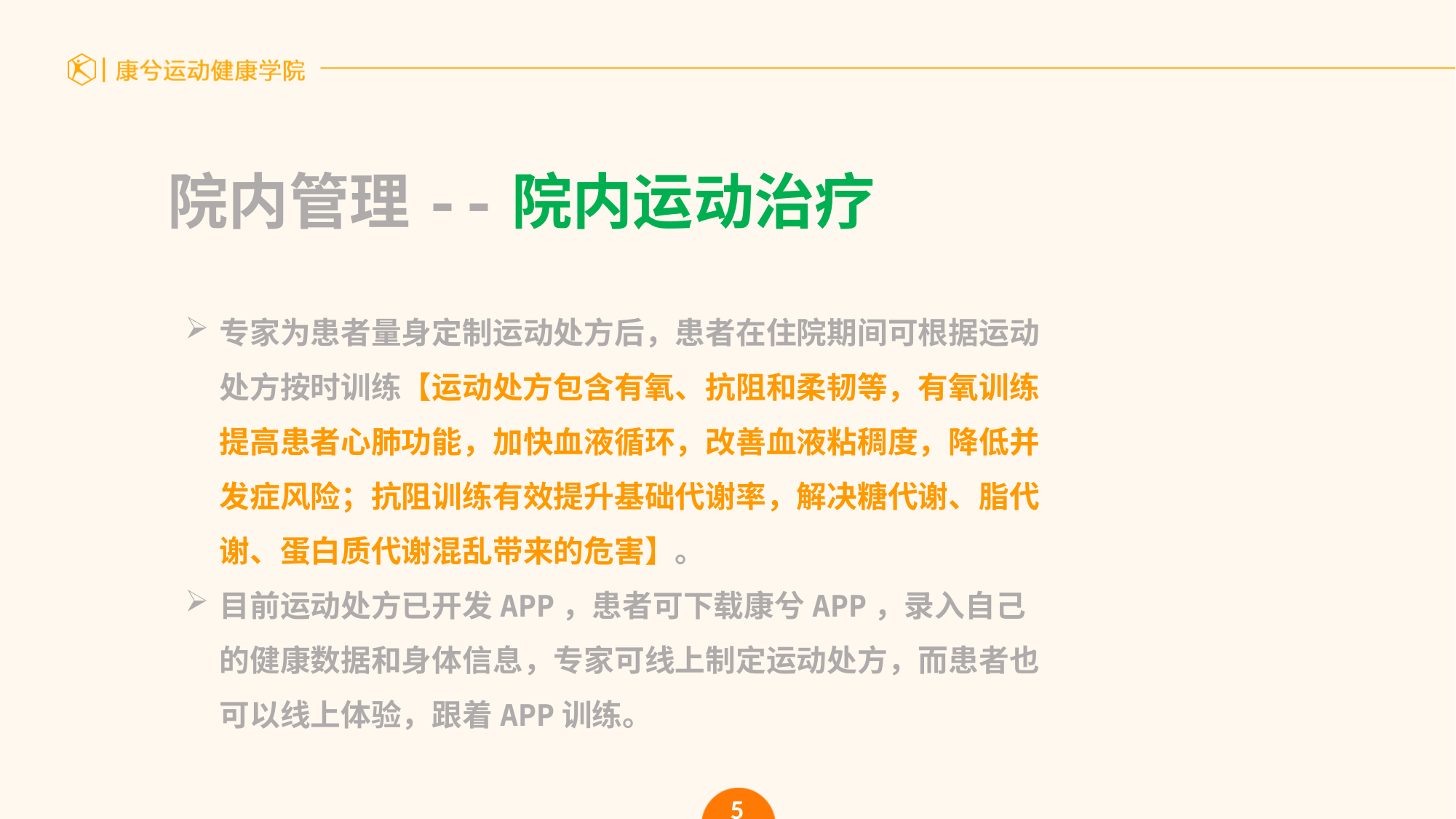

院内管理--院内运动治疗
专家为患者量身定制运动处方后，患者在住院期间可根据运动处方按时训练【运动处方包含有氧、抗阻和柔韧等，有氧训练提高患者心肺功能，加快血液循环，改善血液粘稠度，降低并发症风险；抗阻训练有效提升基础代谢率，解决糖代谢、脂代谢、蛋白质代谢混乱带来的危害】。
目前运动处方已开发APP，患者可下载康兮APP，录入自己的健康数据和身体信息，专家可线上制定运动处方，而患者也可以线上体验，跟着APP训练。
5